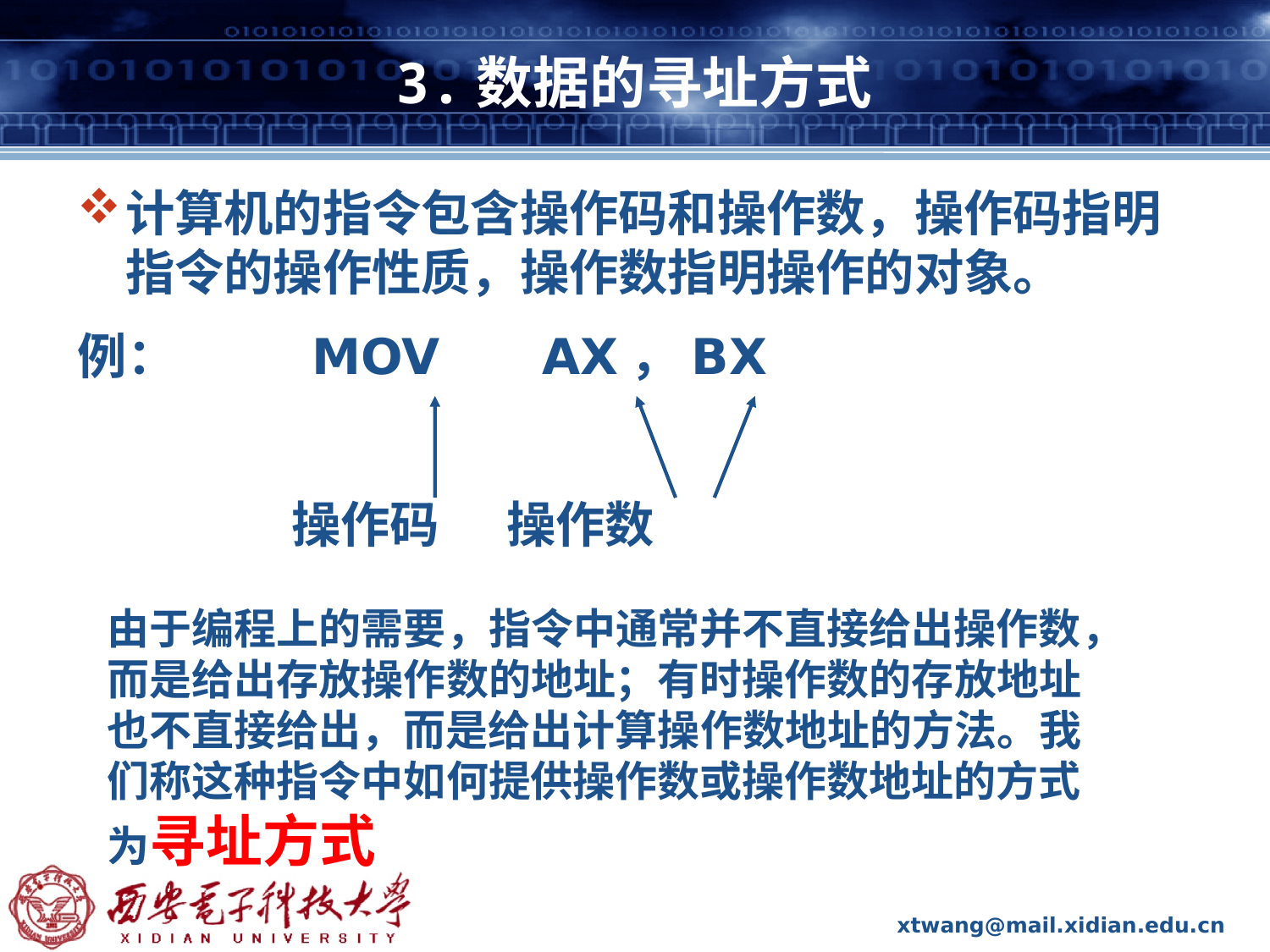

# 3.数据的寻址方式
计算机的指令包含操作码和操作数，操作码指明指令的操作性质，操作数指明操作的对象。
例：           MOV      AX，BX

                  操作码      操作数

由于编程上的需要，指令中通常并不直接给出操作数，而是给出存放操作数的地址；有时操作数的存放地址也不直接给出，而是给出计算操作数地址的方法。我们称这种指令中如何提供操作数或操作数地址的方式为寻址方式